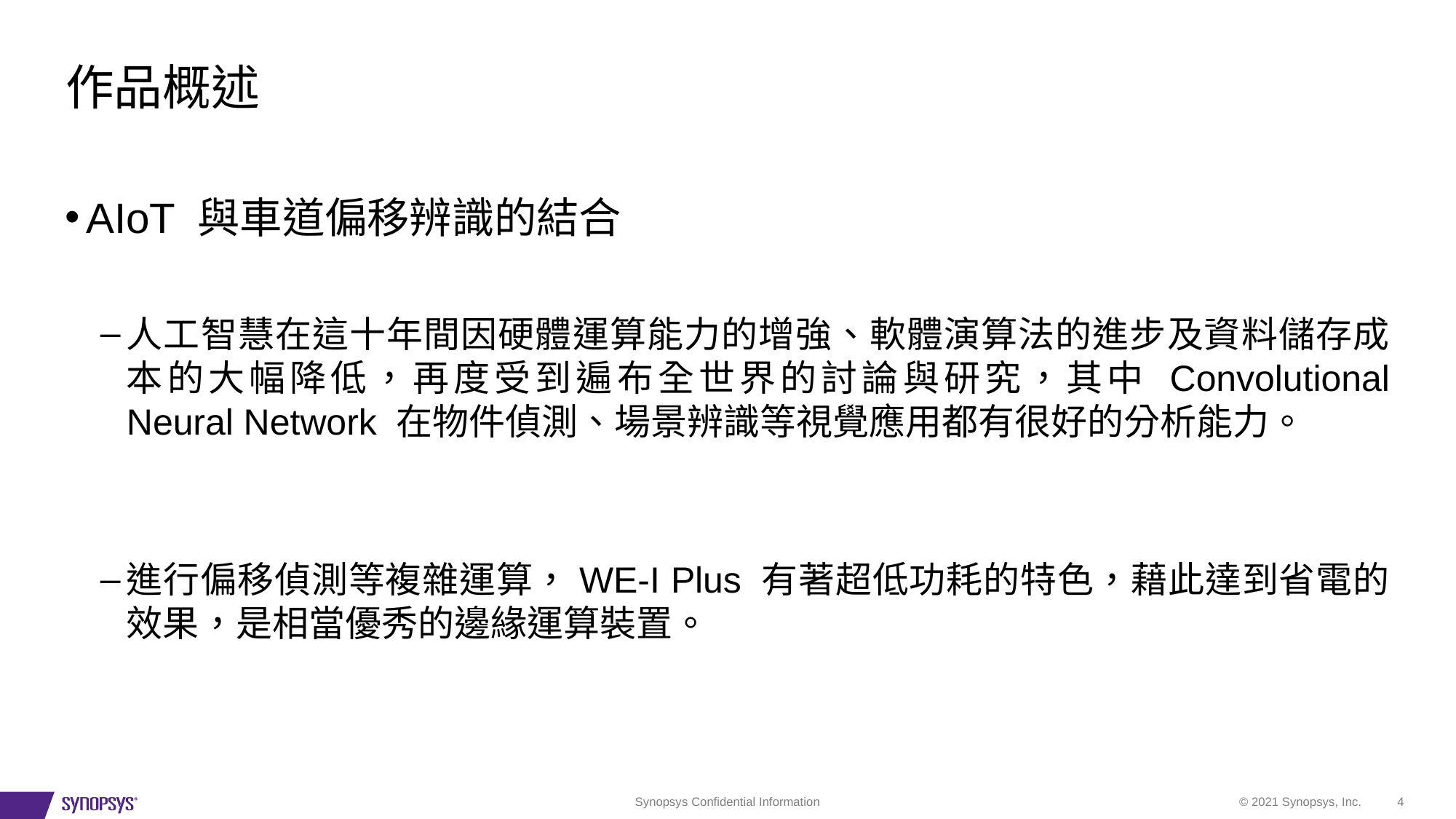

# 作品概述
AIoT 與車道偏移辨識的結合

人工智慧在這十年間因硬體運算能力的增強、軟體演算法的進步及資料儲存成本的大幅降低，再度受到遍布全世界的討論與研究，其中 Convolutional Neural Network 在物件偵測、場景辨識等視覺應用都有很好的分析能力。

進行偏移偵測等複雜運算，WE-I Plus 有著超低功耗的特色，藉此達到省電的效果，是相當優秀的邊緣運算裝置。